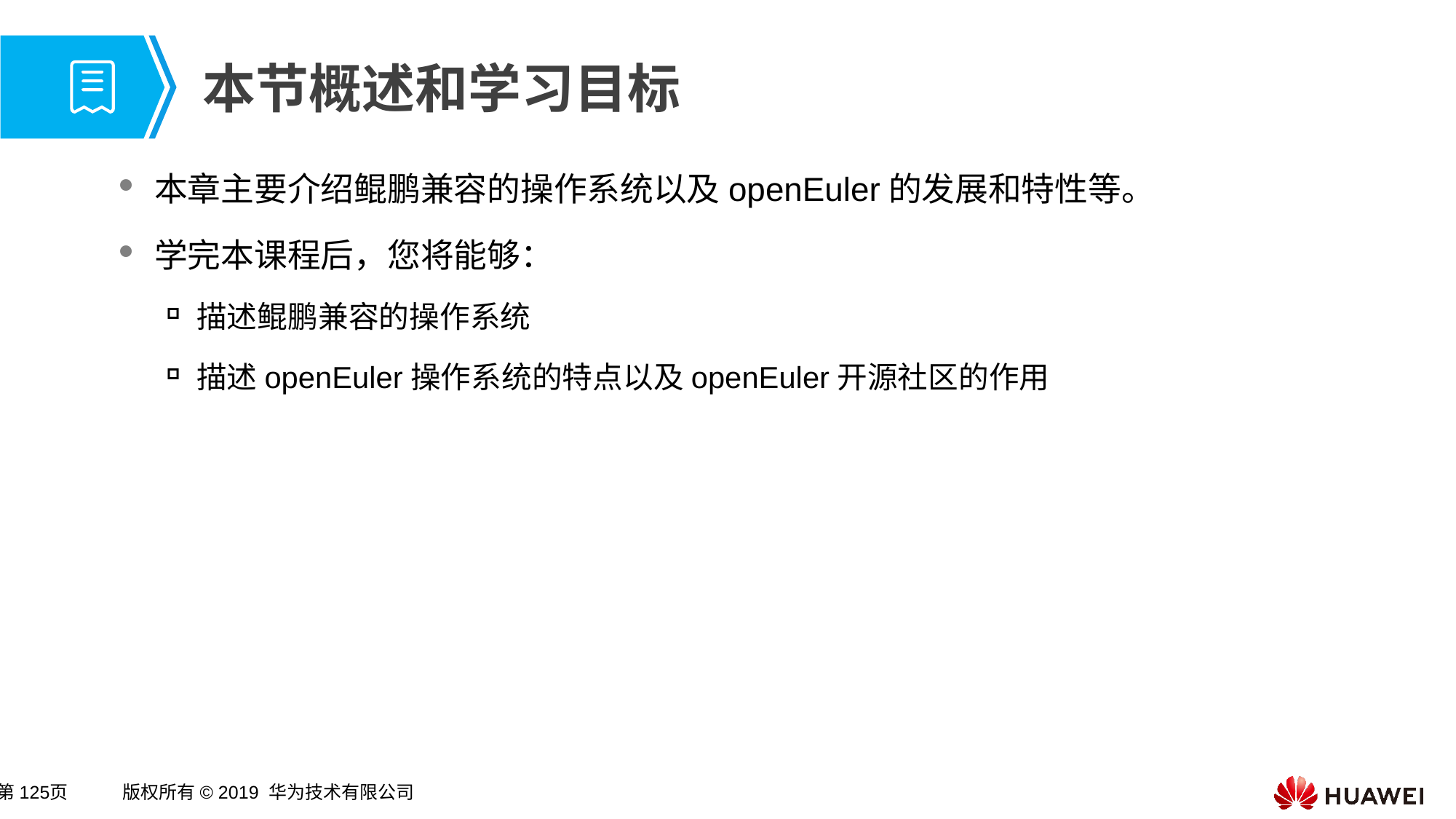

本章主要介绍鲲鹏兼容的操作系统以及openEuler的发展和特性等。
学完本课程后，您将能够：
描述鲲鹏兼容的操作系统
描述openEuler操作系统的特点以及openEuler开源社区的作用